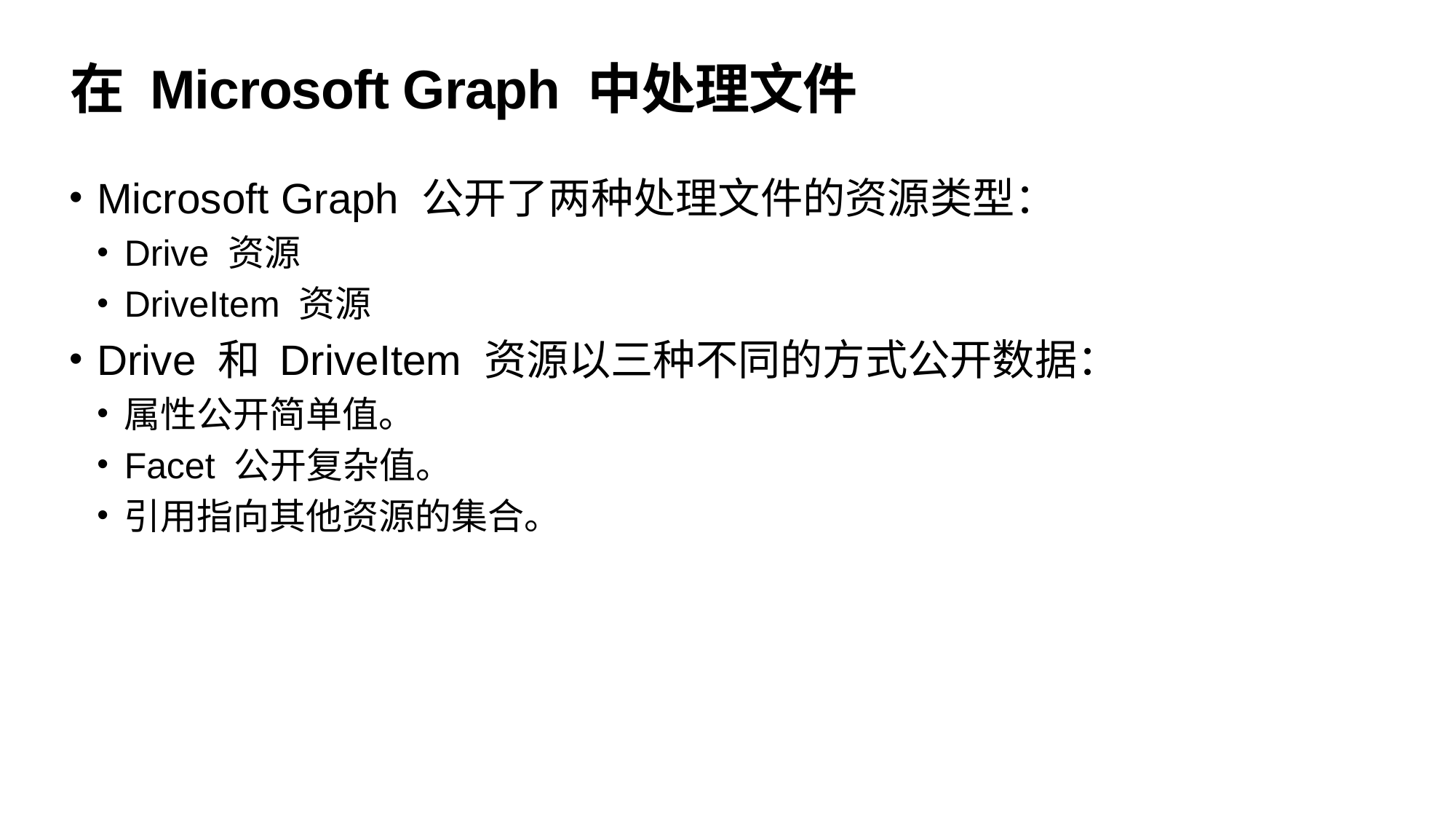

# 在 Microsoft Graph 中处理文件
Microsoft Graph 公开了两种处理文件的资源类型：
Drive 资源
DriveItem 资源
Drive 和 DriveItem 资源以三种不同的方式公开数据：
属性公开简单值。
Facet 公开复杂值。
引用指向其他资源的集合。